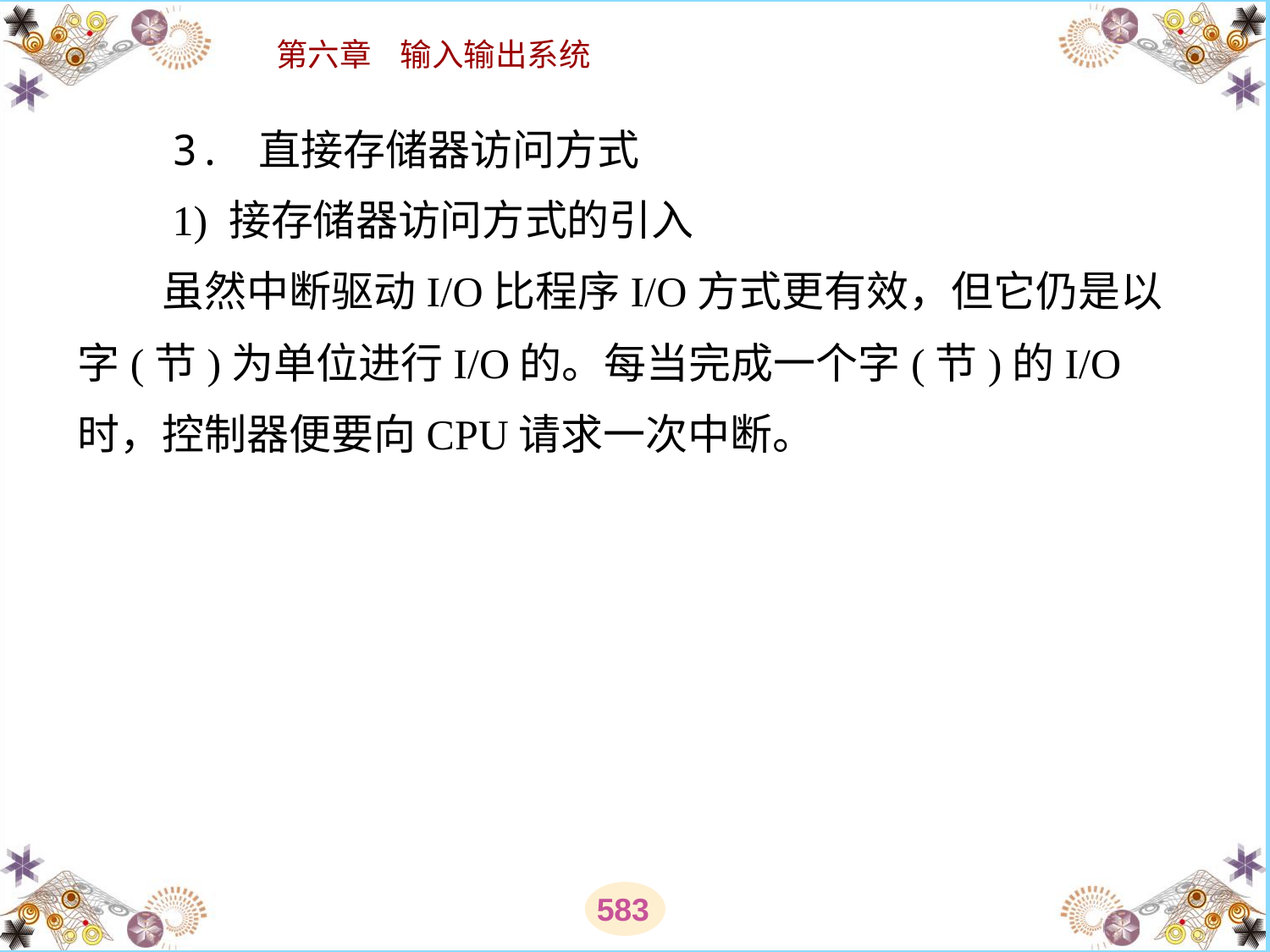

# 3. 直接存储器访问方式 　　1) 接存储器访问方式的引入 　　虽然中断驱动I/O比程序I/O方式更有效，但它仍是以字(节)为单位进行I/O的。每当完成一个字(节)的I/O时，控制器便要向CPU请求一次中断。